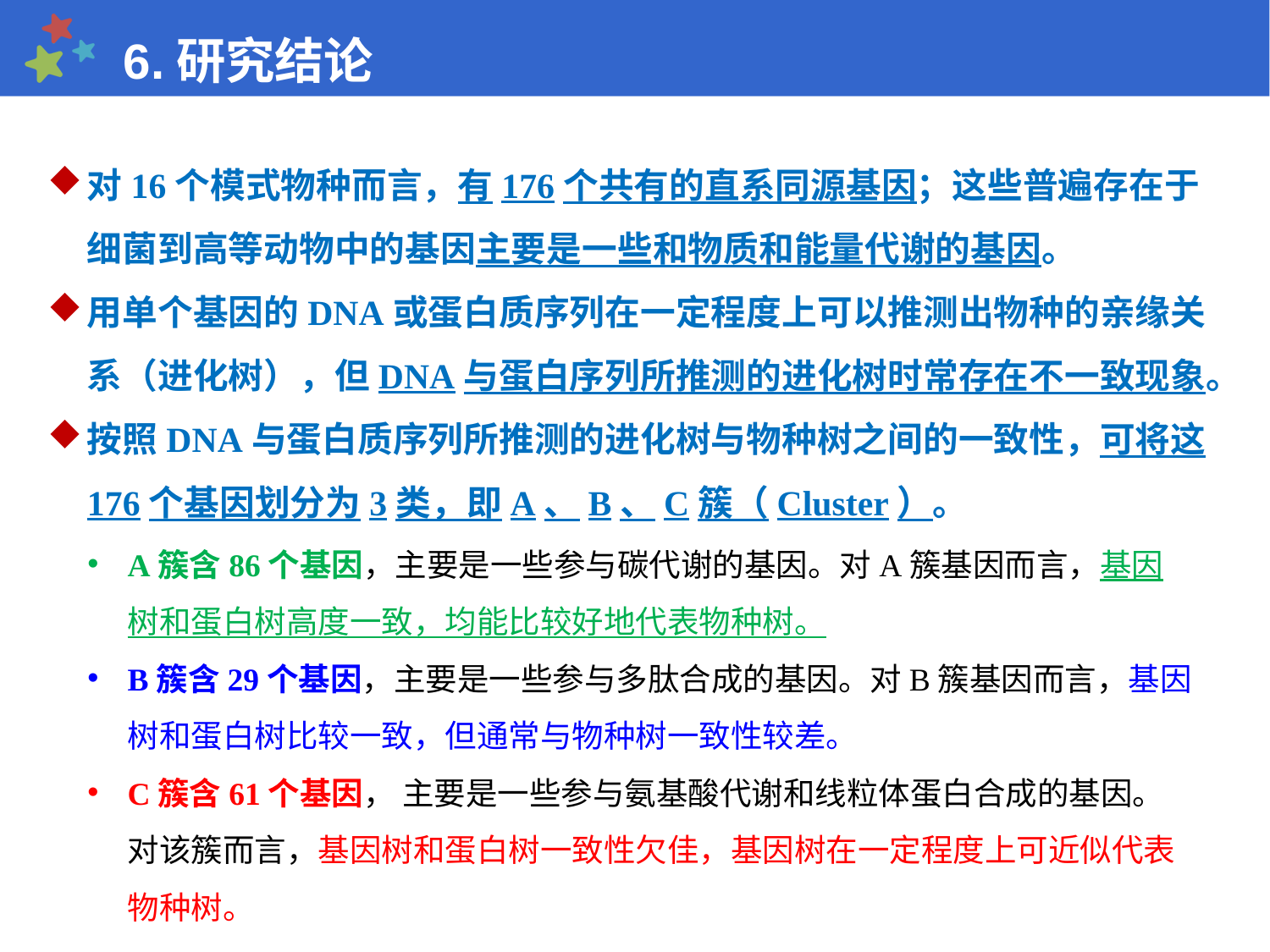

6.研究结论
对16个模式物种而言，有176个共有的直系同源基因；这些普遍存在于细菌到高等动物中的基因主要是一些和物质和能量代谢的基因。
用单个基因的DNA或蛋白质序列在一定程度上可以推测出物种的亲缘关系（进化树），但DNA与蛋白序列所推测的进化树时常存在不一致现象。
按照DNA与蛋白质序列所推测的进化树与物种树之间的一致性，可将这176个基因划分为3类，即A、B、C簇（Cluster）。
A簇含86个基因，主要是一些参与碳代谢的基因。对A簇基因而言，基因树和蛋白树高度一致，均能比较好地代表物种树。
B簇含29个基因，主要是一些参与多肽合成的基因。对B簇基因而言，基因树和蛋白树比较一致，但通常与物种树一致性较差。
C簇含61个基因， 主要是一些参与氨基酸代谢和线粒体蛋白合成的基因。对该簇而言，基因树和蛋白树一致性欠佳，基因树在一定程度上可近似代表物种树。